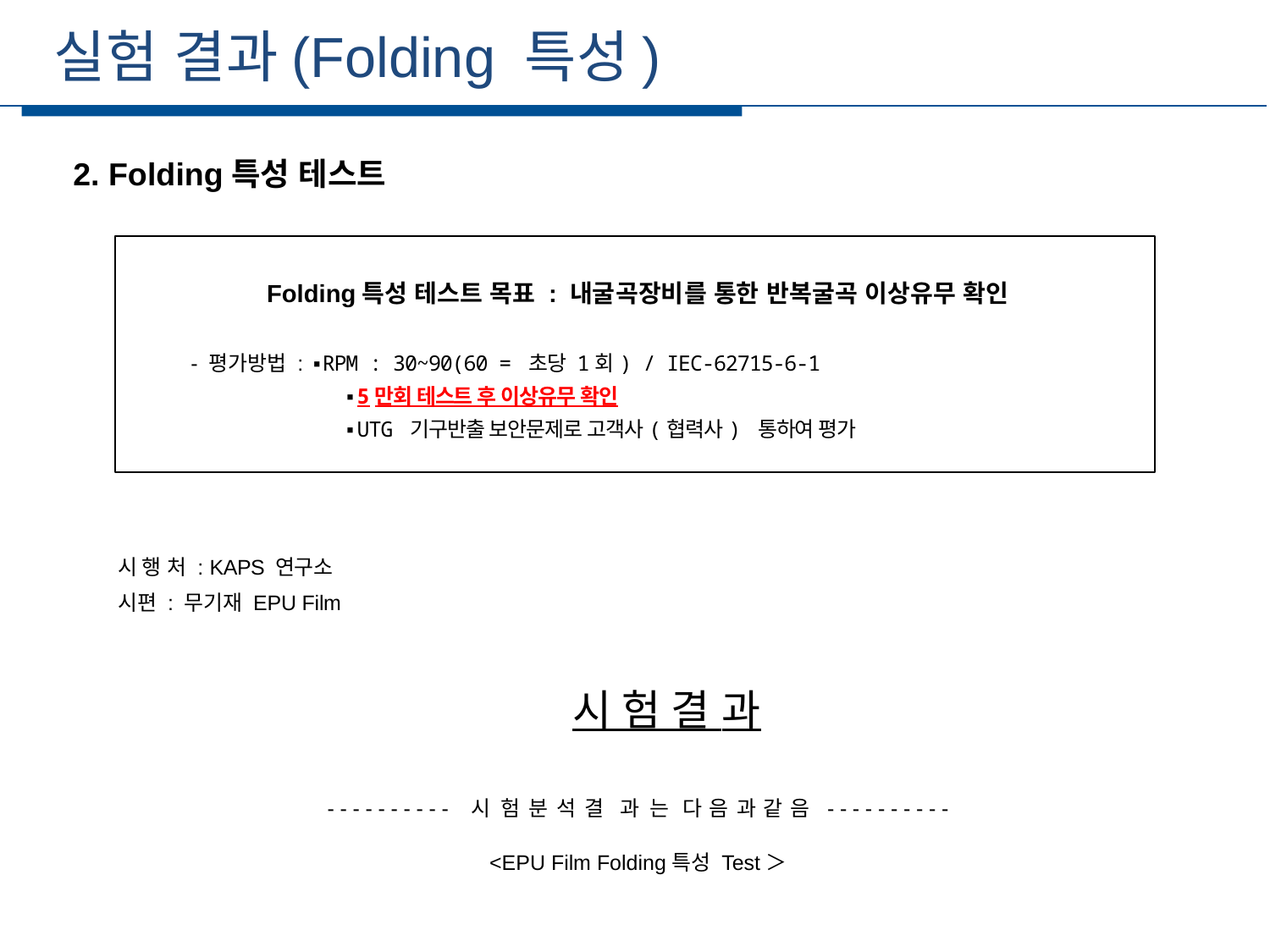

실험 결과(Folding 특성)
세부일정

2. Folding특성 테스트

Folding특성 테스트 목표 : 내굴곡장비를 통한 반복굴곡 이상유무 확인
- 평가방법 : ▪RPM : 30~90(60 = 초당 1회) / IEC-62715-6-1
             ▪5만회 테스트 후 이상유무 확인
             ▪UTG 기구반출 보안문제로 고객사(협력사) 통하여 평가
시 행 처 : KAPS 연구소
시편 : 무기재 EPU Film

                                 시 험 결 과
---------- 시 험 분 석 결  과 는	다 음 과 같 음 ----------

<EPU Film Folding특성 Test＞